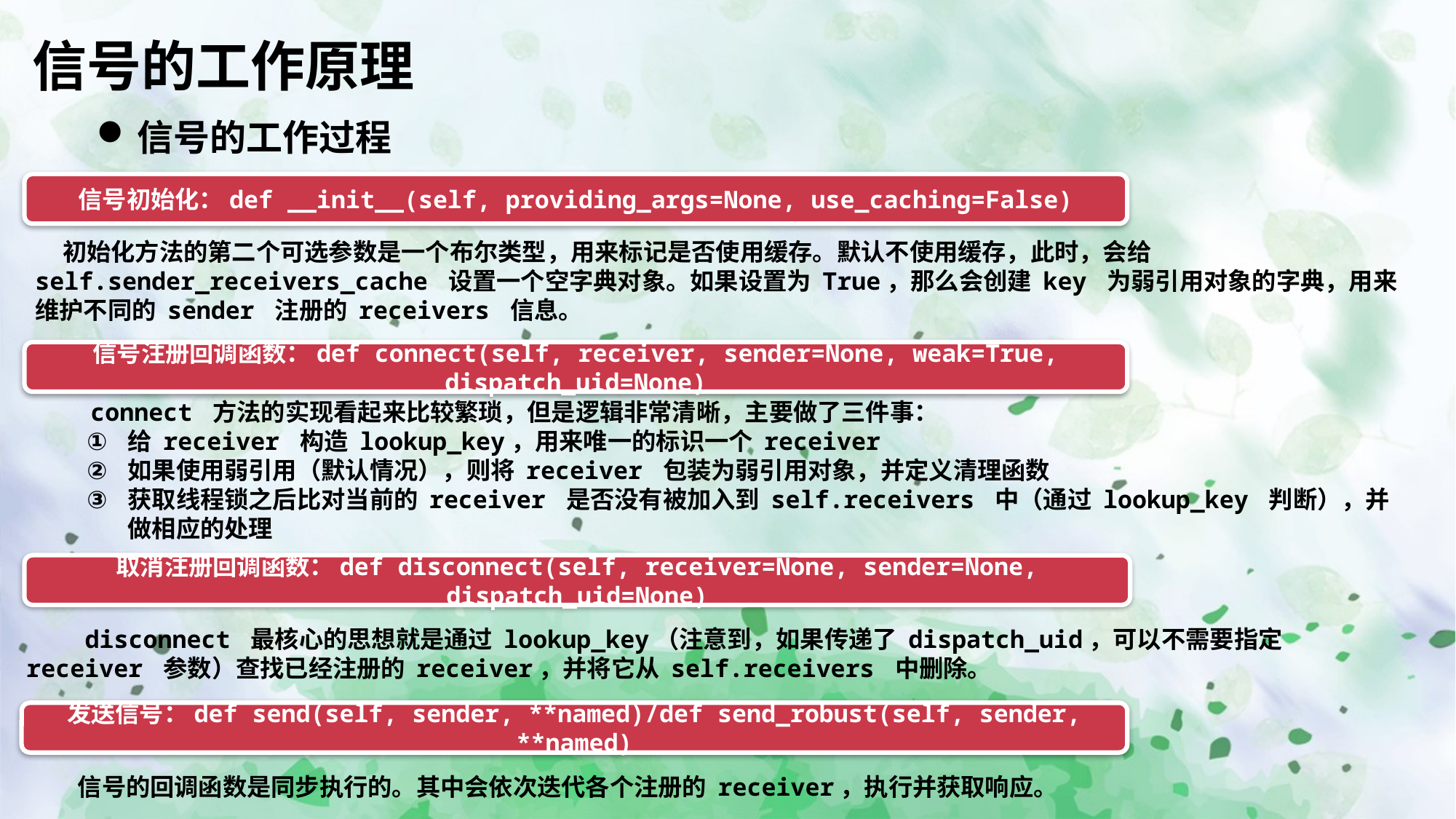

信号的工作原理
信号的工作过程
信号初始化：def __init__(self, providing_args=None, use_caching=False)
    初始化方法的第二个可选参数是一个布尔类型，用来标记是否使用缓存。默认不使用缓存，此时，会给 self.sender_receivers_cache 设置一个空字典对象。如果设置为 True，那么会创建 key 为弱引用对象的字典，用来维护不同的 sender 注册的 receivers 信息。
信号注册回调函数：def connect(self, receiver, sender=None, weak=True, dispatch_uid=None)
    connect 方法的实现看起来比较繁琐，但是逻辑非常清晰，主要做了三件事：
给 receiver 构造 lookup_key，用来唯一的标识一个 receiver
如果使用弱引用（默认情况），则将 receiver 包装为弱引用对象，并定义清理函数
获取线程锁之后比对当前的 receiver 是否没有被加入到 self.receivers 中（通过 lookup_key 判断），并做相应的处理
取消注册回调函数：def disconnect(self, receiver=None, sender=None, dispatch_uid=None)
    disconnect 最核心的思想就是通过 lookup_key（注意到，如果传递了 dispatch_uid，可以不需要指定 receiver 参数）查找已经注册的 receiver，并将它从 self.receivers 中删除。
发送信号：def send(self, sender, **named)/def send_robust(self, sender, **named)
信号的回调函数是同步执行的。其中会依次迭代各个注册的 receiver，执行并获取响应。